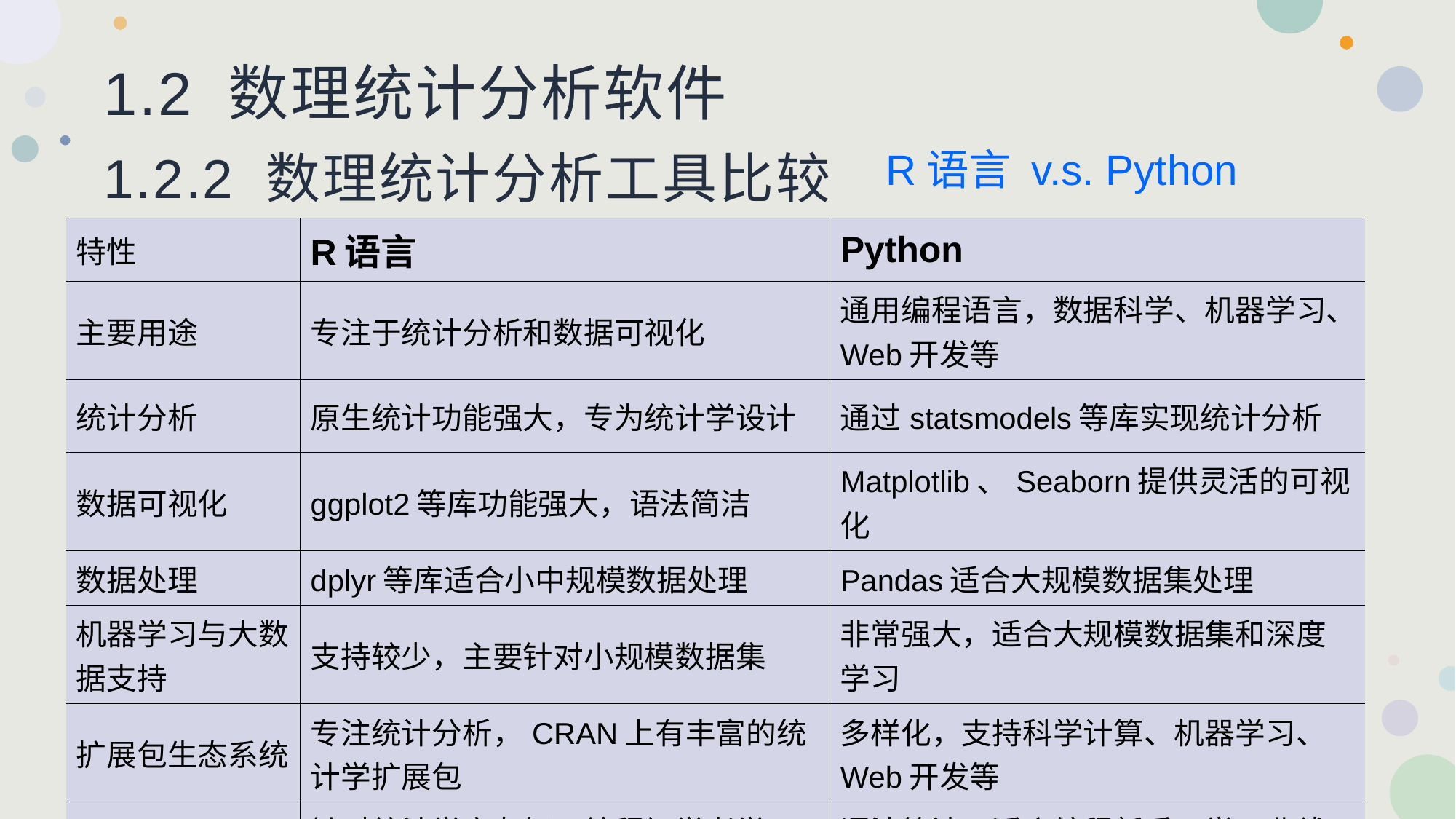

# 1.2 数理统计分析软件 1.2.2 数理统计分析工具比较
R语言 v.s. Python
| 特性 | R语言 | Python |
| --- | --- | --- |
| 主要用途 | 专注于统计分析和数据可视化 | 通用编程语言，数据科学、机器学习、Web开发等 |
| 统计分析 | 原生统计功能强大，专为统计学设计 | 通过statsmodels等库实现统计分析 |
| 数据可视化 | ggplot2等库功能强大，语法简洁 | Matplotlib、Seaborn提供灵活的可视化 |
| 数据处理 | dplyr等库适合小中规模数据处理 | Pandas适合大规模数据集处理 |
| 机器学习与大数据支持 | 支持较少，主要针对小规模数据集 | 非常强大，适合大规模数据集和深度学习 |
| 扩展包生态系统 | 专注统计分析，CRAN上有丰富的统计学扩展包 | 多样化，支持科学计算、机器学习、Web开发等 |
| 学习曲线 | 针对统计学家友好，编程初学者学习曲线较陡 | 语法简洁，适合编程新手，学习曲线较平缓 |